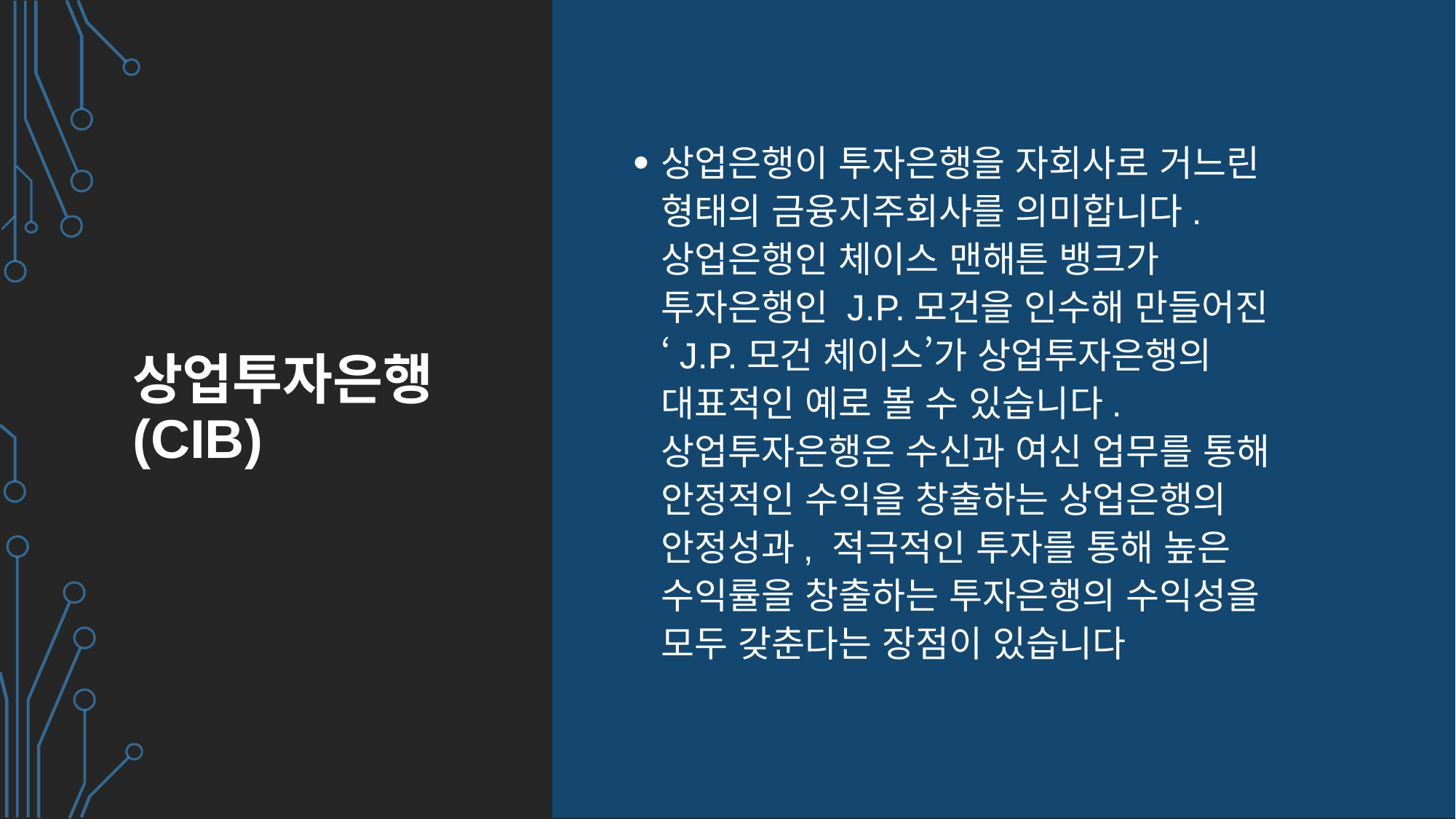

# 상업투자은행(CIB)
상업은행이 투자은행을 자회사로 거느린 형태의 금융지주회사를 의미합니다. 상업은행인 체이스 맨해튼 뱅크가 투자은행인 J.P.모건을 인수해 만들어진 ‘J.P.모건 체이스’가 상업투자은행의 대표적인 예로 볼 수 있습니다. 상업투자은행은 수신과 여신 업무를 통해 안정적인 수익을 창출하는 상업은행의 안정성과, 적극적인 투자를 통해 높은 수익률을 창출하는 투자은행의 수익성을 모두 갖춘다는 장점이 있습니다